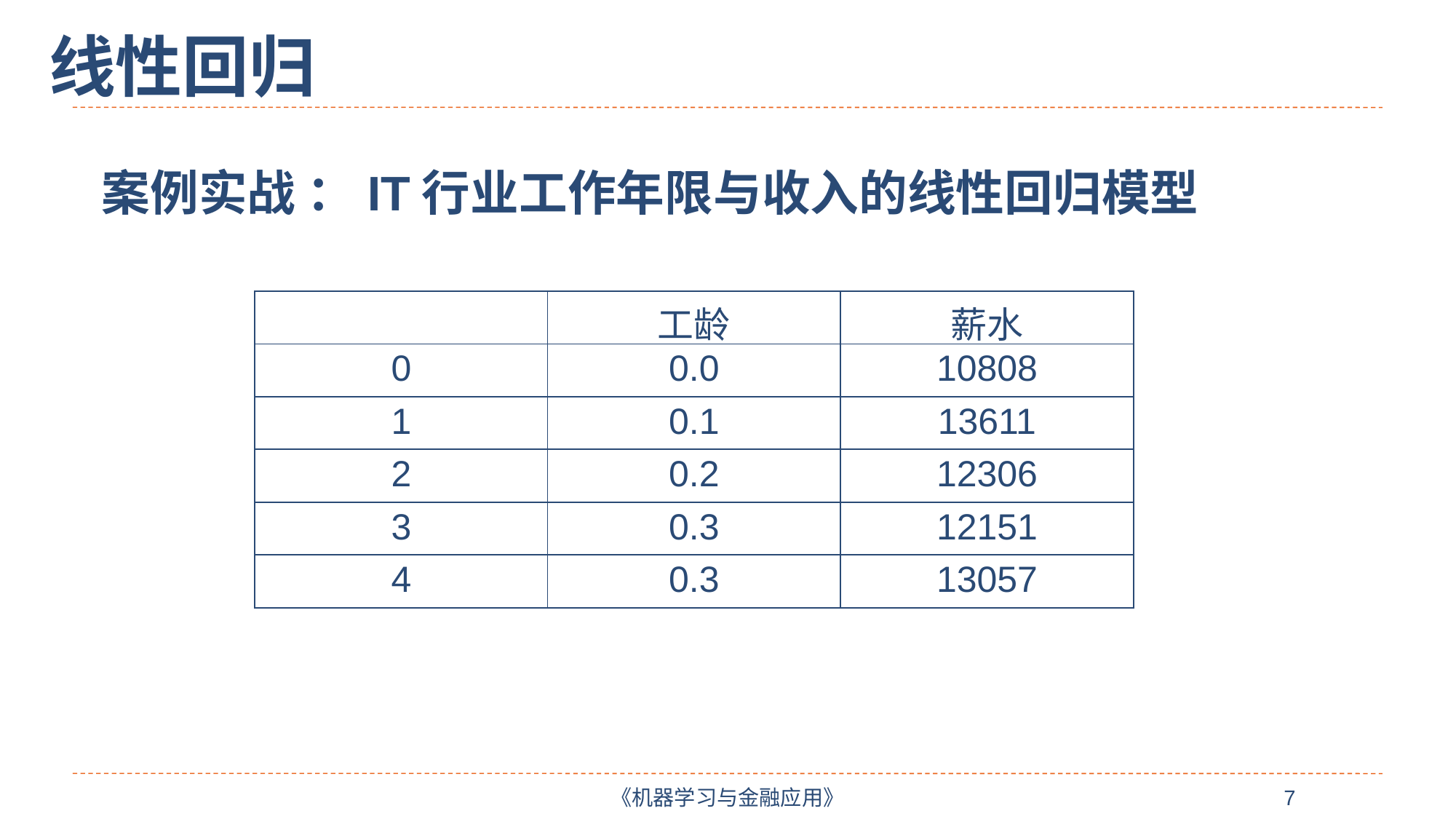

线性回归
案例实战 ：IT行业工作年限与收入的线性回归模型
|  | 工龄 | 薪水 |
| --- | --- | --- |
| 0 | 0.0 | 10808 |
| 1 | 0.1 | 13611 |
| 2 | 0.2 | 12306 |
| 3 | 0.3 | 12151 |
| 4 | 0.3 | 13057 |